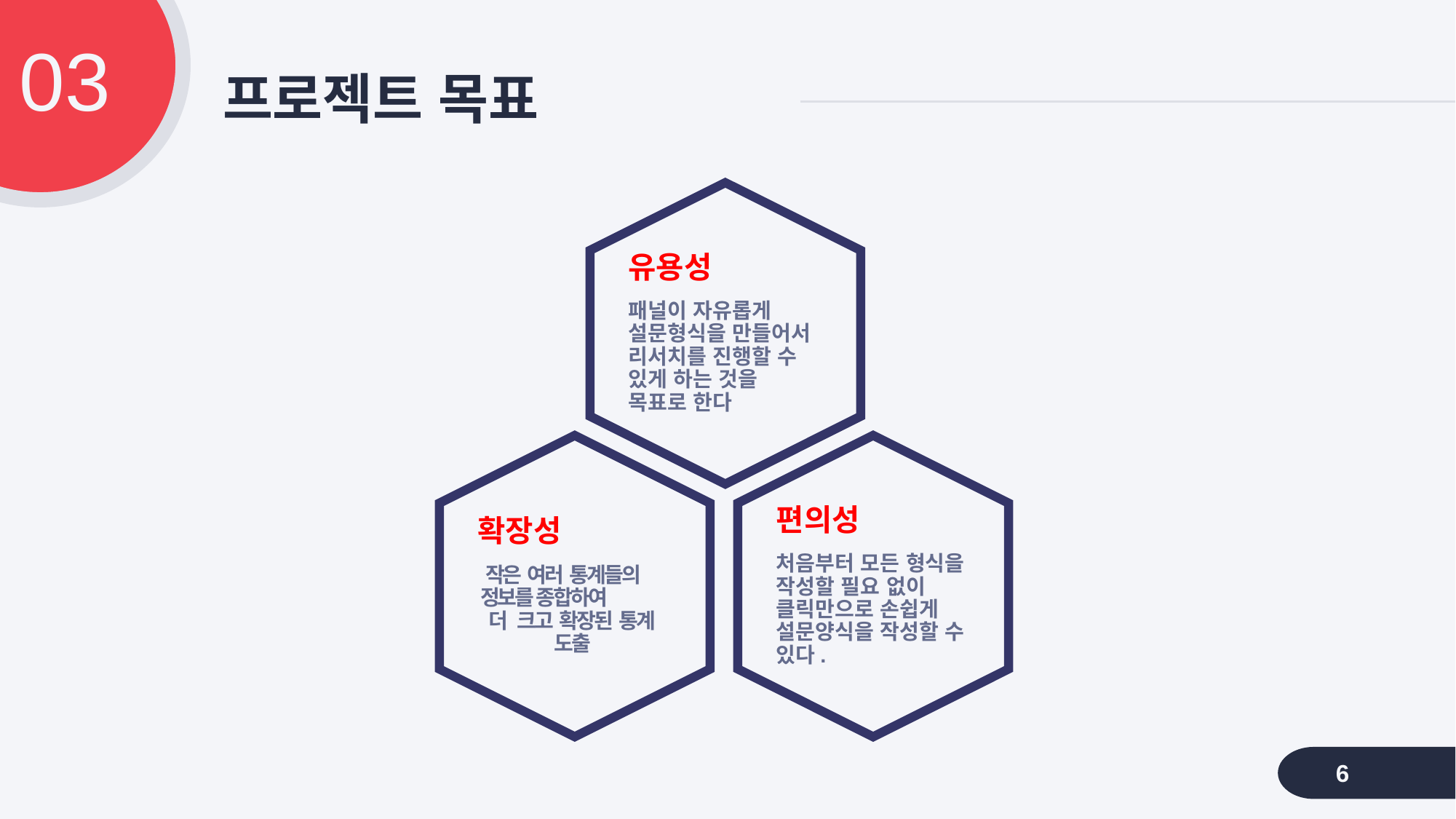

03
# 프로젝트 목표

유용성
패널이 자유롭게 설문형식을 만들어서 리서치를 진행할 수 있게 하는 것을 목표로 한다

확장성
작은  여러  통계들의       정보를 종합하여                  더   크고  확장된  통계   도출
편의성
처음부터 모든 형식을 작성할 필요 없이 클릭만으로 손쉽게 설문양식을 작성할 수 있다.
6